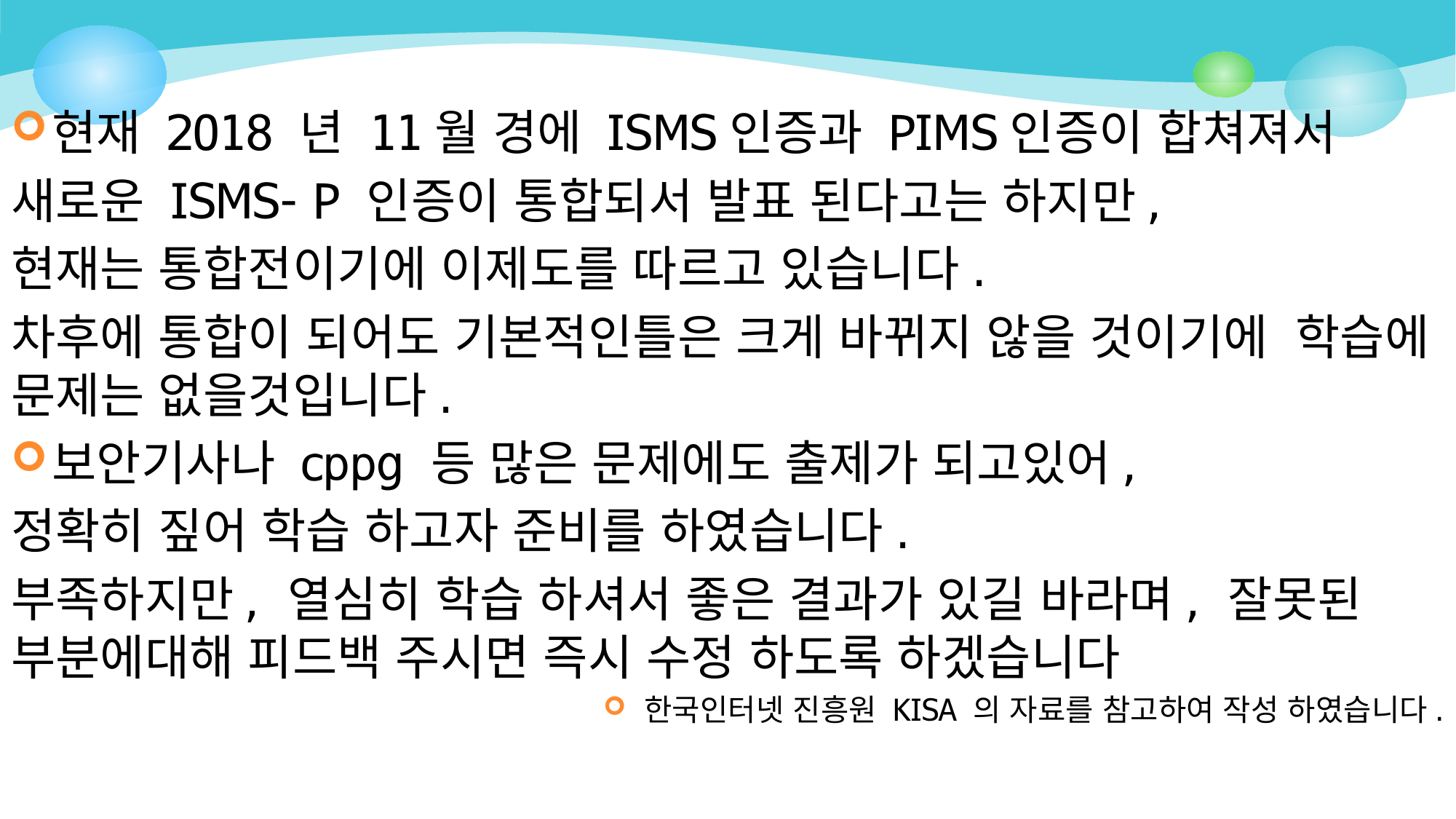

현재 2018 년 11월 경에 ISMS인증과 PIMS인증이 합쳐져서
새로운 ISMS- P 인증이 통합되서 발표 된다고는 하지만,
현재는 통합전이기에 이제도를 따르고 있습니다.
차후에 통합이 되어도 기본적인틀은 크게 바뀌지 않을 것이기에  학습에 문제는 없을것입니다.
보안기사나 cppg 등 많은 문제에도 출제가 되고있어,
정확히 짚어 학습 하고자 준비를 하였습니다.
부족하지만, 열심히 학습 하셔서 좋은 결과가 있길 바라며, 잘못된 부분에대해 피드백 주시면 즉시 수정 하도록 하겠습니다
한국인터넷 진흥원 KISA 의 자료를 참고하여 작성 하였습니다.